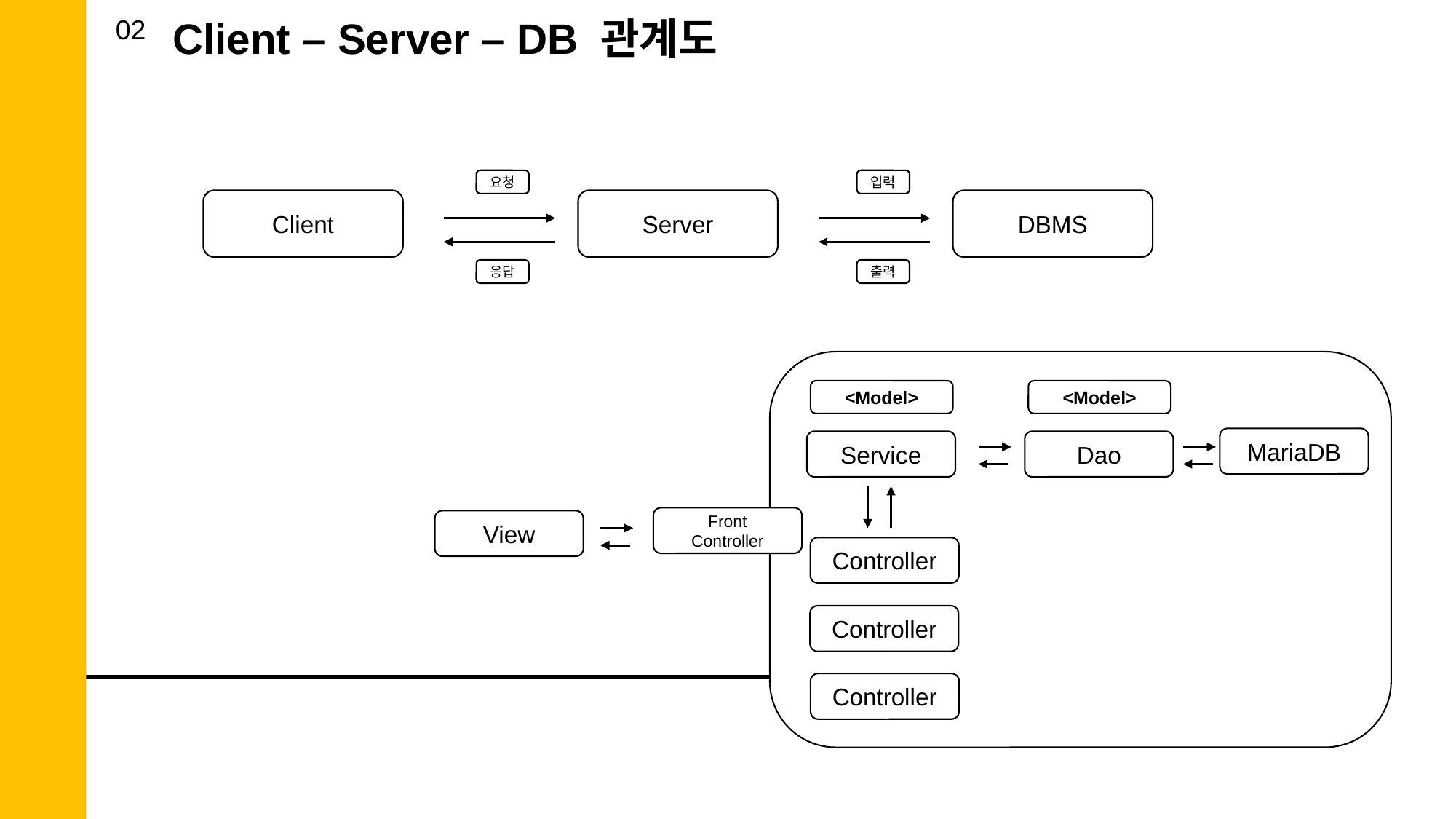

Client – Server – DB 관계도
02
요청
입력
Client
Server
DBMS
응답
출력

<Model>
<Model>
MariaDB
Service
Dao
Front
Controller
View
Controller
Controller
Controller